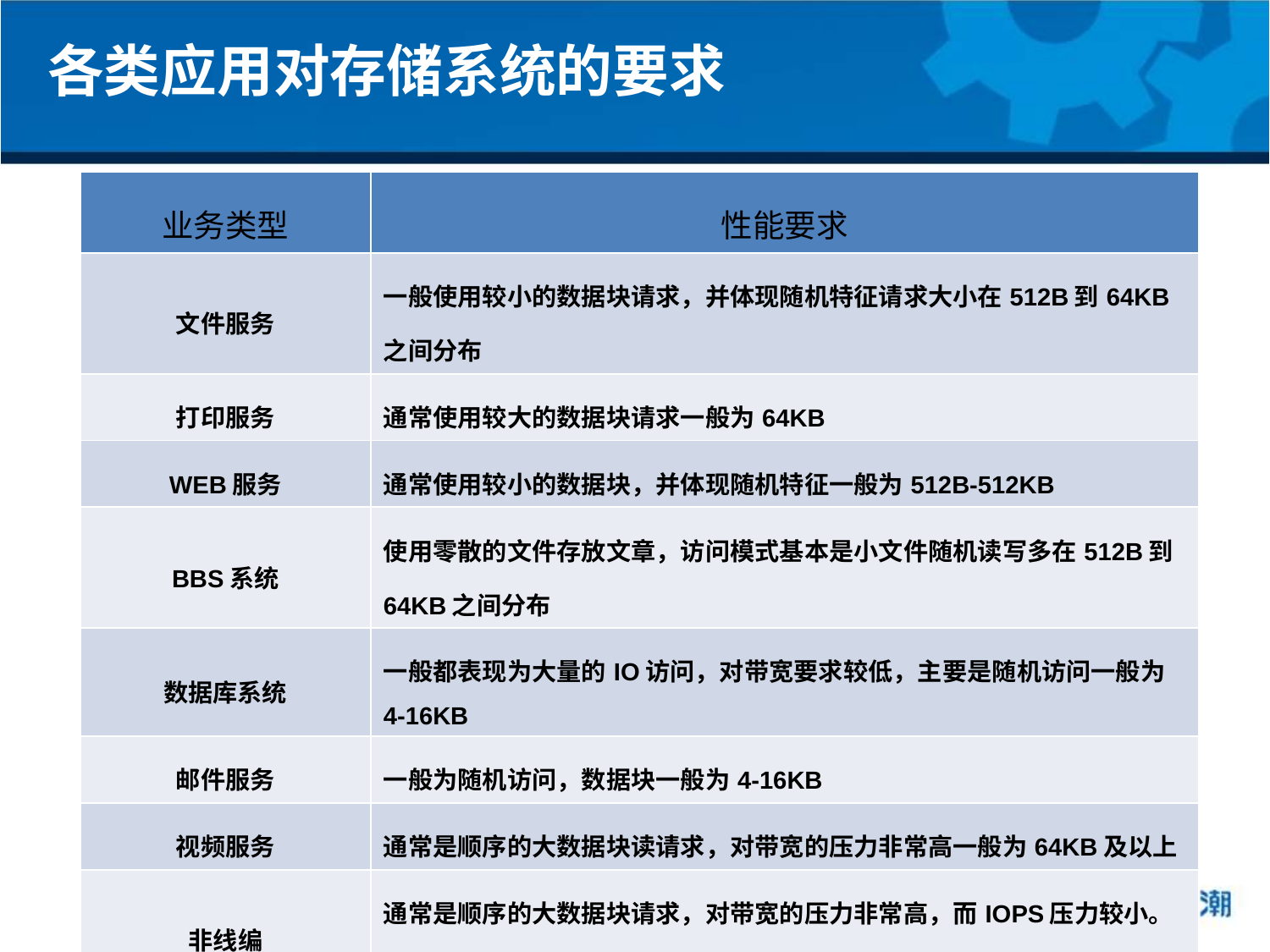

各类应用对存储系统的要求
| 业务类型 | 性能要求 |
| --- | --- |
| 文件服务 | 一般使用较小的数据块请求，并体现随机特征请求大小在512B到64KB之间分布 |
| 打印服务 | 通常使用较大的数据块请求一般为64KB |
| WEB服务 | 通常使用较小的数据块，并体现随机特征一般为512B-512KB |
| BBS系统 | 使用零散的文件存放文章，访问模式基本是小文件随机读写多在512B到64KB之间分布 |
| 数据库系统 | 一般都表现为大量的IO访问，对带宽要求较低，主要是随机访问一般为4-16KB |
| 邮件服务 | 一般为随机访问，数据块一般为4-16KB |
| 视频服务 | 通常是顺序的大数据块读请求，对带宽的压力非常高一般为64KB及以上 |
| 非线编 | 通常是顺序的大数据块请求，对带宽的压力非常高，而IOPS压力较小。一般为64KB及以上 |